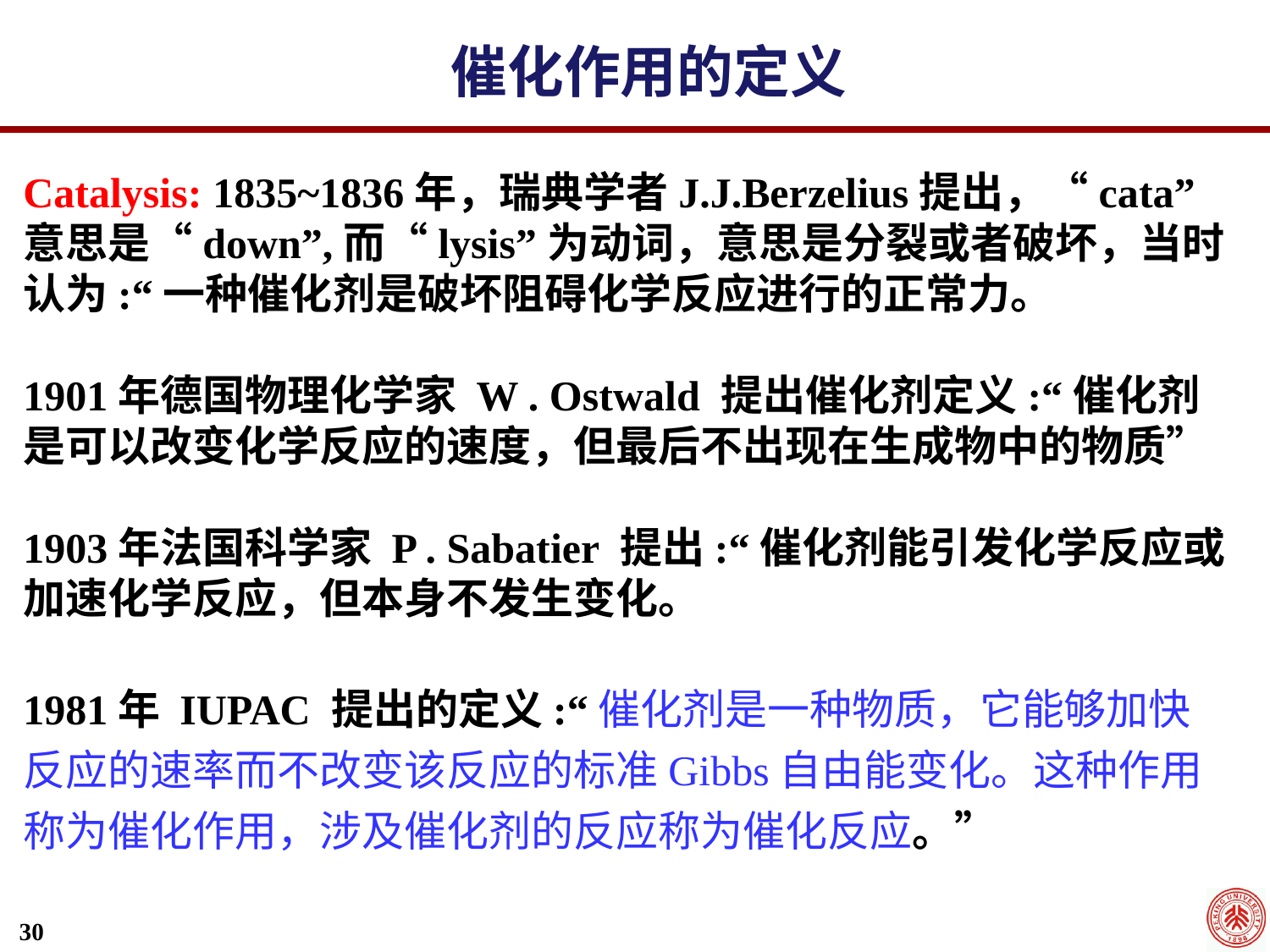

催化作用的定义

Catalysis: 1835~1836年，瑞典学者J.J.Berzelius提出，“cata”
意思是“down”,而“lysis”为动词，意思是分裂或者破坏，当时认为:“一种催化剂是破坏阻碍化学反应进行的正常力。

1901年德国物理化学家 W . Ostwald 提出催化剂定义:“催化剂是可以改变化学反应的速度，但最后不出现在生成物中的物质”

1903年法国科学家 P . Sabatier 提出:“催化剂能引发化学反应或加速化学反应，但本身不发生变化。

1981年 IUPAC 提出的定义:“催化剂是一种物质，它能够加快反应的速率而不改变该反应的标准Gibbs自由能变化。这种作用称为催化作用，涉及催化剂的反应称为催化反应。”

30